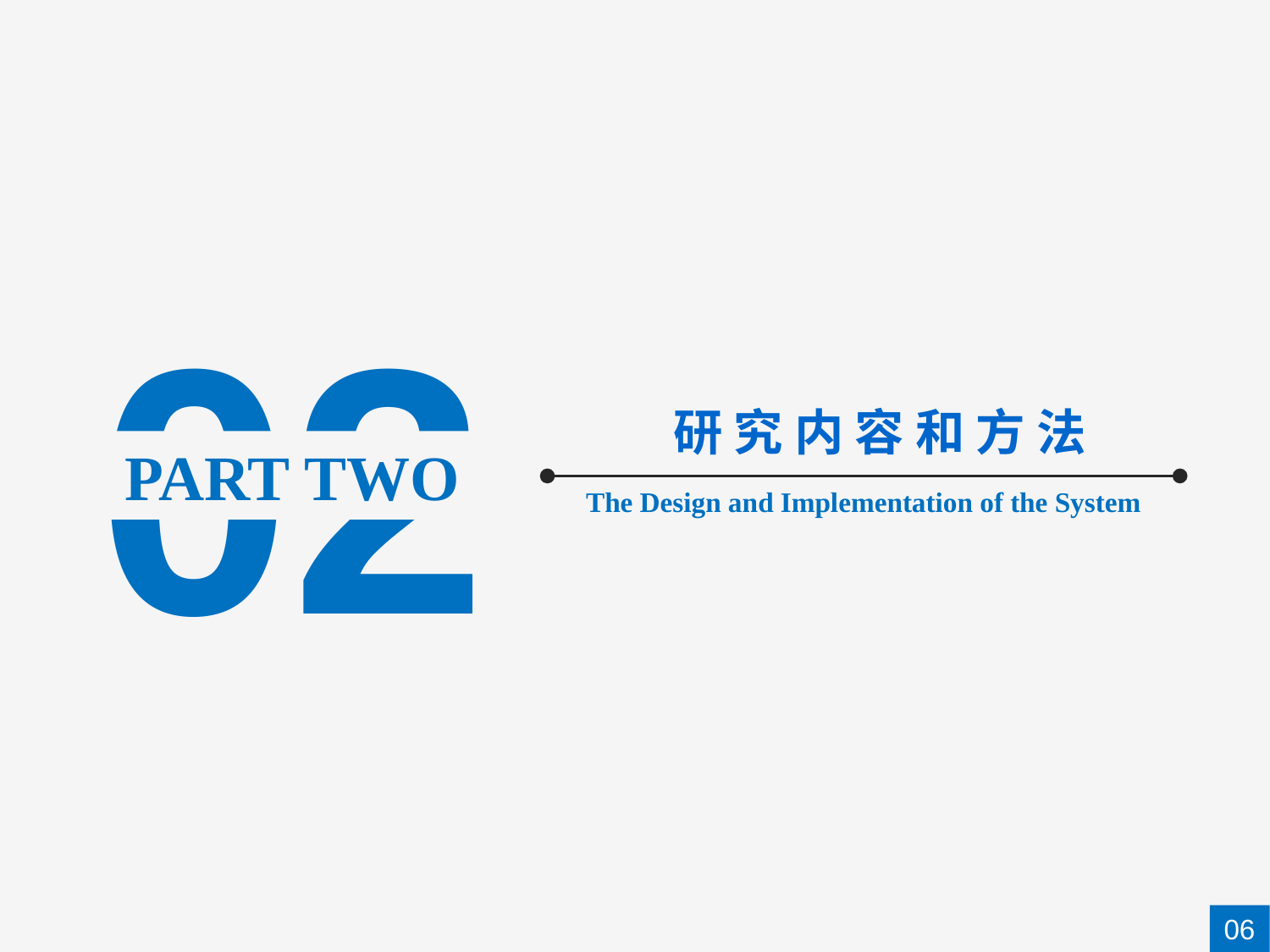

02
  研 究 内 容 和 方 法
PART TWO

The Design and Implementation of the System

06